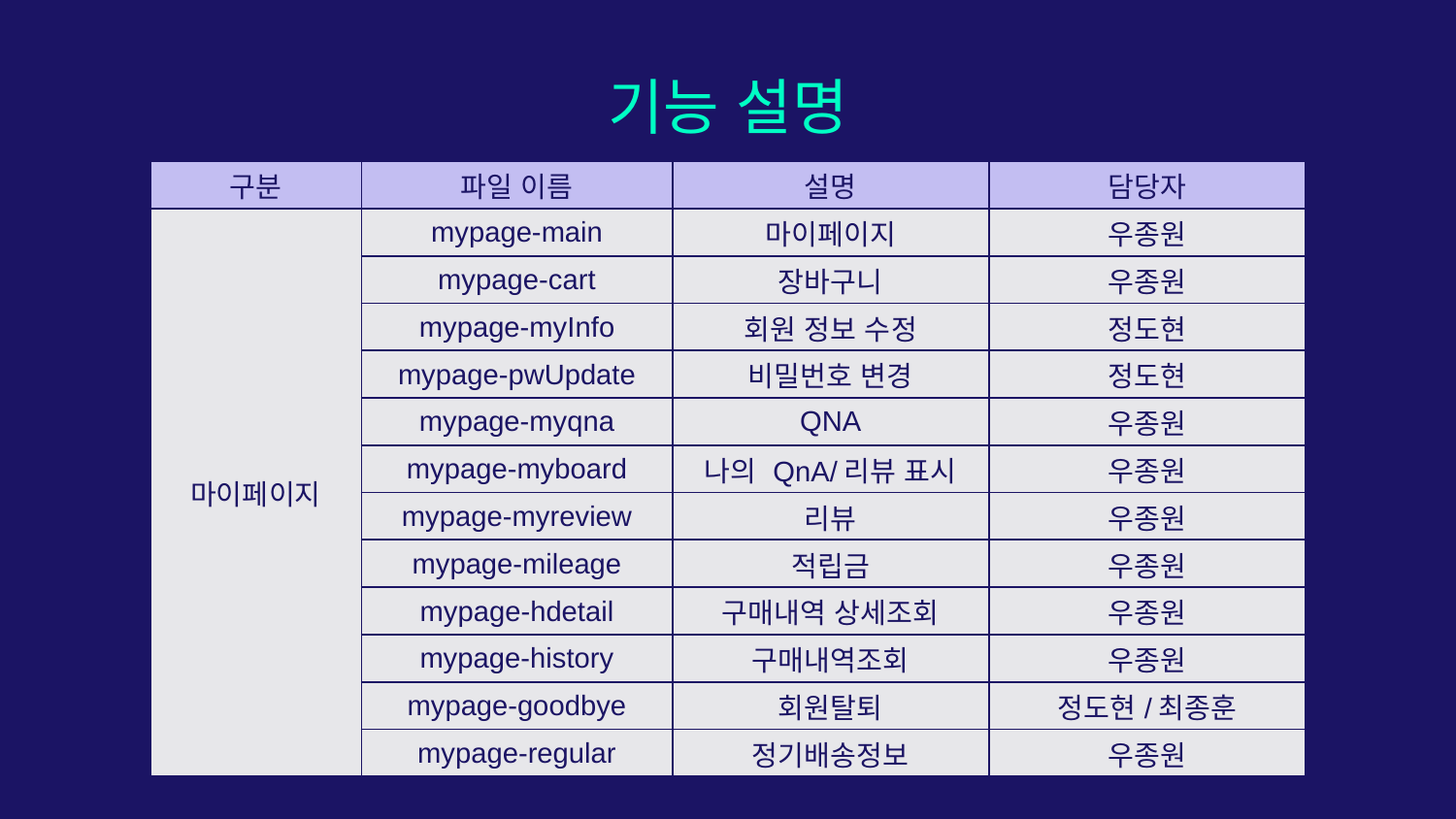

# 기능 설명
| 구분 | 파일 이름 | 설명 | 담당자 |
| --- | --- | --- | --- |
| 마이페이지 | mypage-main | 마이페이지 | 우종원 |
| 멤버 | mypage-cart | 장바구니 | 우종원 |
|  | mypage-myInfo | 회원 정보 수정 | 정도현 |
|  | mypage-pwUpdate | 비밀번호 변경 | 정도현 |
|  | mypage-myqna | QNA | 우종원 |
|  | mypage-myboard | 나의 QnA/리뷰 표시 | 우종원 |
|  | mypage-myreview | 리뷰 | 우종원 |
| 쇼핑몰 | mypage-mileage | 적립금 | 우종원 |
|  | mypage-hdetail | 구매내역 상세조회 | 우종원 |
|  | mypage-history | 구매내역조회 | 우종원 |
|  | mypage-goodbye | 회원탈퇴 | 정도현/최종훈 |
|  | mypage-regular | 정기배송정보 | 우종원 |